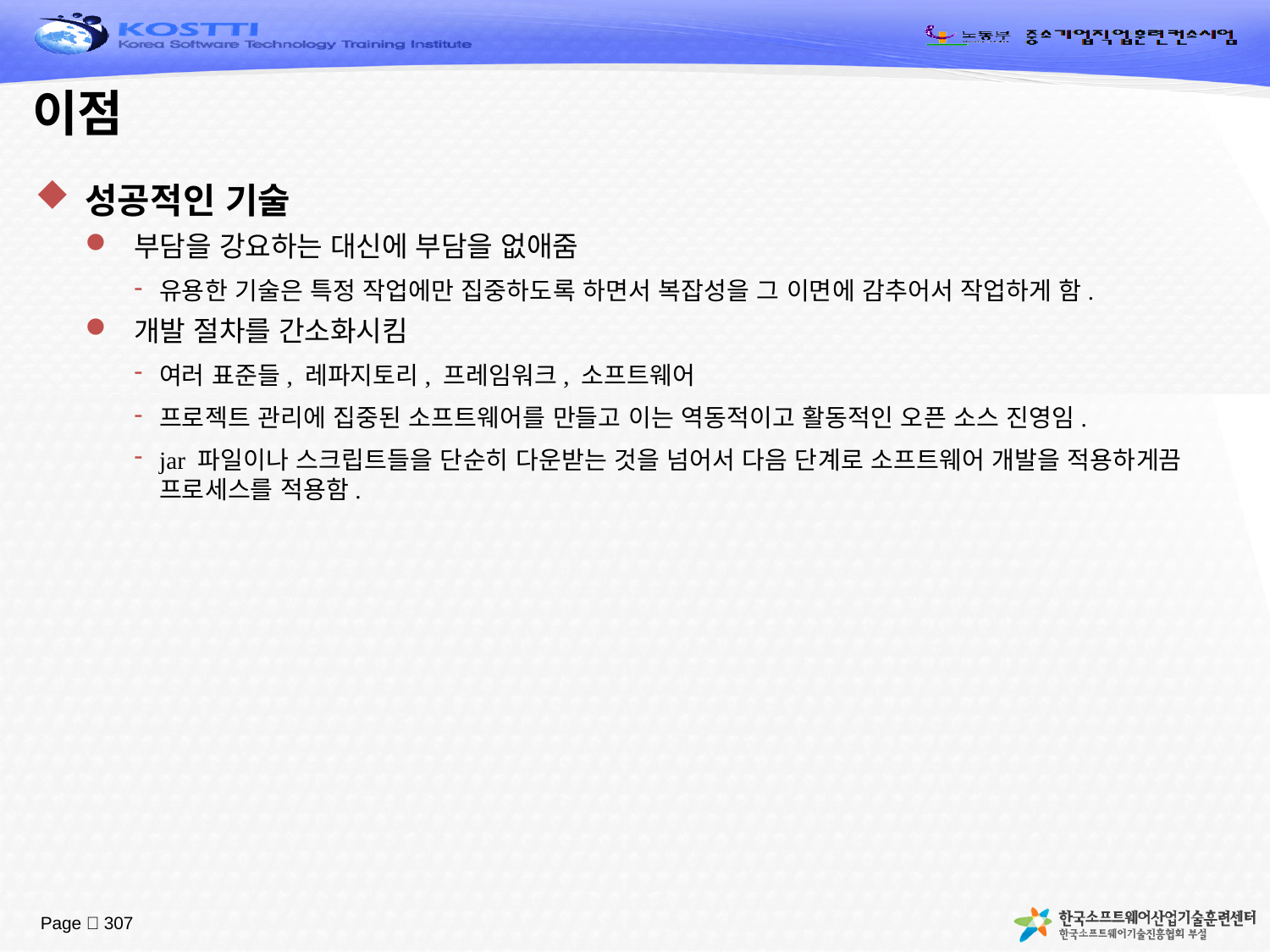

# 이점
성공적인 기술
부담을 강요하는 대신에 부담을 없애줌
유용한 기술은 특정 작업에만 집중하도록 하면서 복잡성을 그 이면에 감추어서 작업하게 함.
개발 절차를 간소화시킴
여러 표준들, 레파지토리, 프레임워크, 소프트웨어
프로젝트 관리에 집중된 소프트웨어를 만들고 이는 역동적이고 활동적인 오픈 소스 진영임.
jar 파일이나 스크립트들을 단순히 다운받는 것을 넘어서 다음 단계로 소프트웨어 개발을 적용하게끔 프로세스를 적용함.